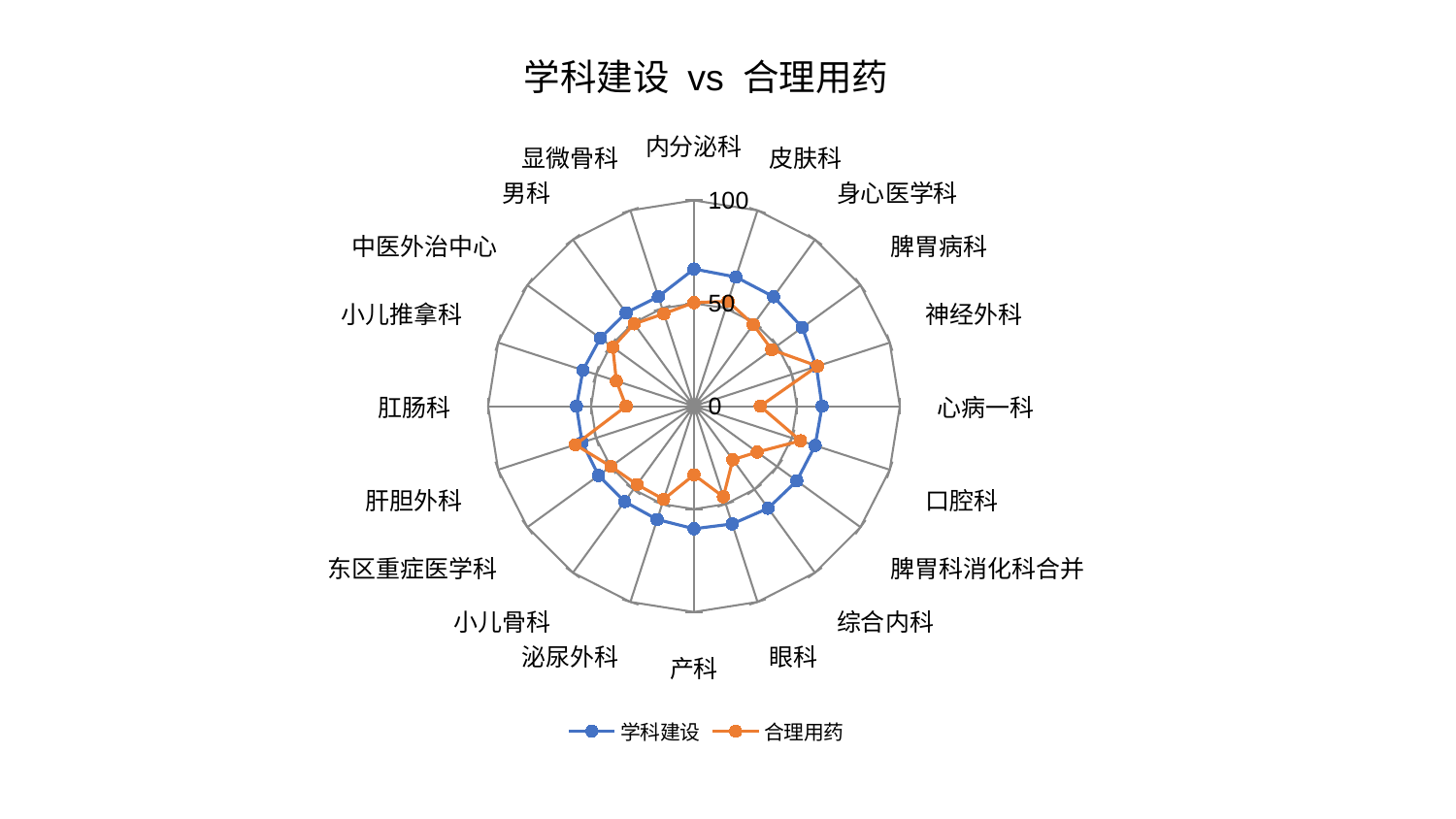

### Chart: 学科建设 vs 合理用药

| Category | 学科建设 | 合理用药 |
|---|---|---|
| 内分泌科 | 66.66277882900286 | 50.34291267475928 |
| 皮肤科 | 65.99063473102791 | 53.5583514385328 |
| 身心医学科 | 65.7529121196943 | 49.03874976277646 |
| 脾胃病科 | 65.06278963337834 | 46.715263860639446 |
| 神经外科 | 62.510774113774865 | 63.12431926445861 |
| 心病一科 | 62.24704046132542 | 32.20837227454996 |
| 口腔科 | 61.9030798908942 | 54.437733321049784 |
| 脾胃科消化科合并 | 61.74101227819424 | 37.947235250004994 |
| 综合内科 | 61.313170988916134 | 32.152518510946905 |
| 眼科 | 60.15846188799981 | 46.28130213950984 |
| 产科 | 59.563598877898336 | 33.349320912296335 |
| 泌尿外科 | 57.88879686632867 | 47.62333696642478 |
| 小儿骨科 | 57.309305388572255 | 47.044360621576445 |
| 东区重症医学科 | 57.29168289689344 | 49.843551755821096 |
| 肝胆外科 | 57.12445465198611 | 60.57439929092304 |
| 肛肠科 | 57.072364989419754 | 32.982926765914776 |
| 小儿推拿科 | 56.68469037365319 | 39.62158445104781 |
| 中医外治中心 | 56.23994878436128 | 48.747482571724454 |
| 男科 | 56.08460744883412 | 49.4480891274317 |
| 显微骨科 | 55.98280372729123 | 47.2573650232751 |
89